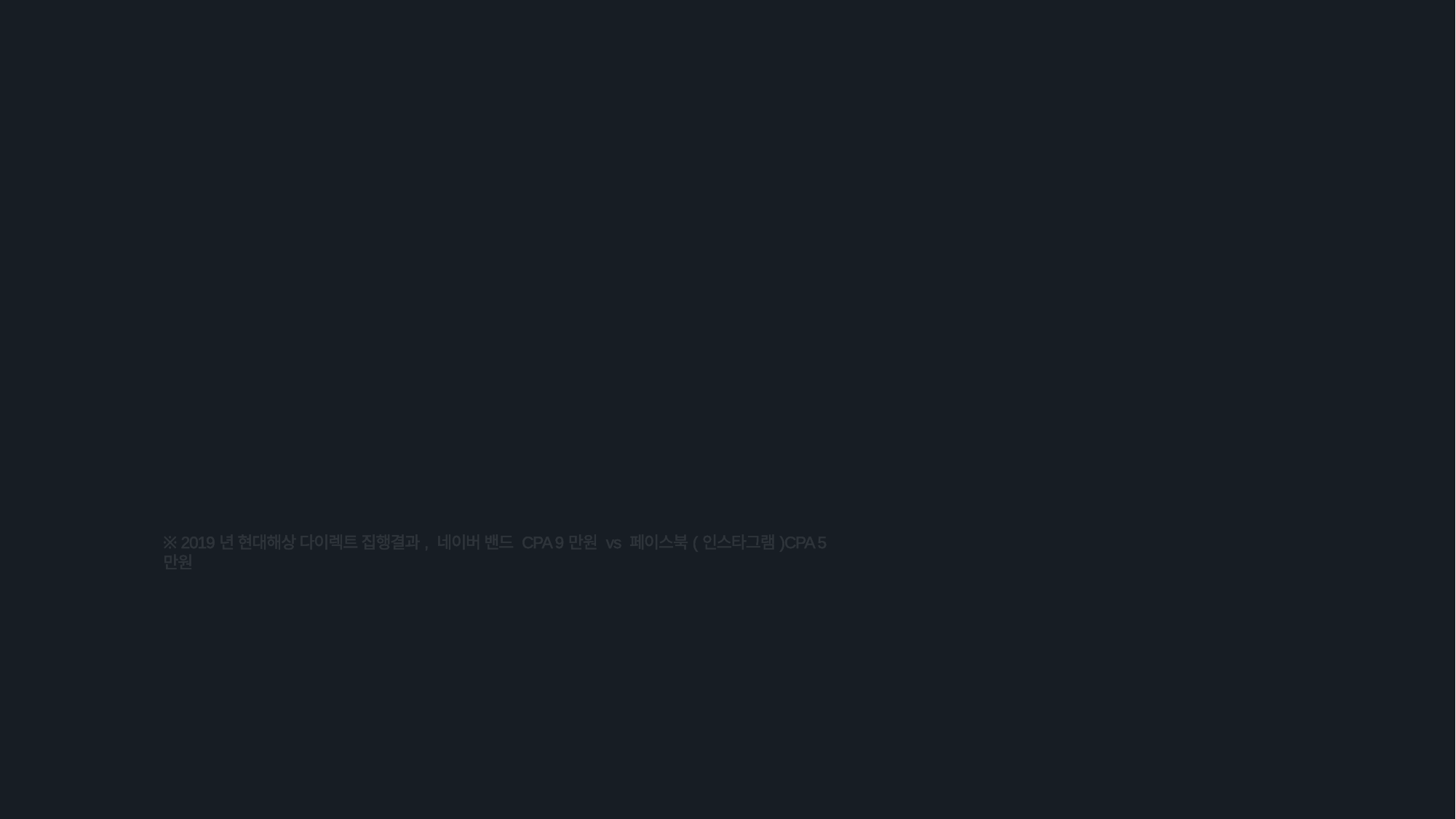

정보를 획득하는 컨텐츠 사이에 노출되는 SNS 채널은 잠재고객 유입 및 높은 전환 가능성 보유
삼성화재 다이렉트의 주력 타겟인 3040남성의 활동이 활발한 SNS채널 공략 필수
채널별 성과 및 주력타겟의 활용 비중이 높은 매체 집중
※ 2019년 현대해상 다이렉트 집행결과, 네이버 밴드 CPA 9만원 vs 페이스북(인스타그램)CPA 5만원